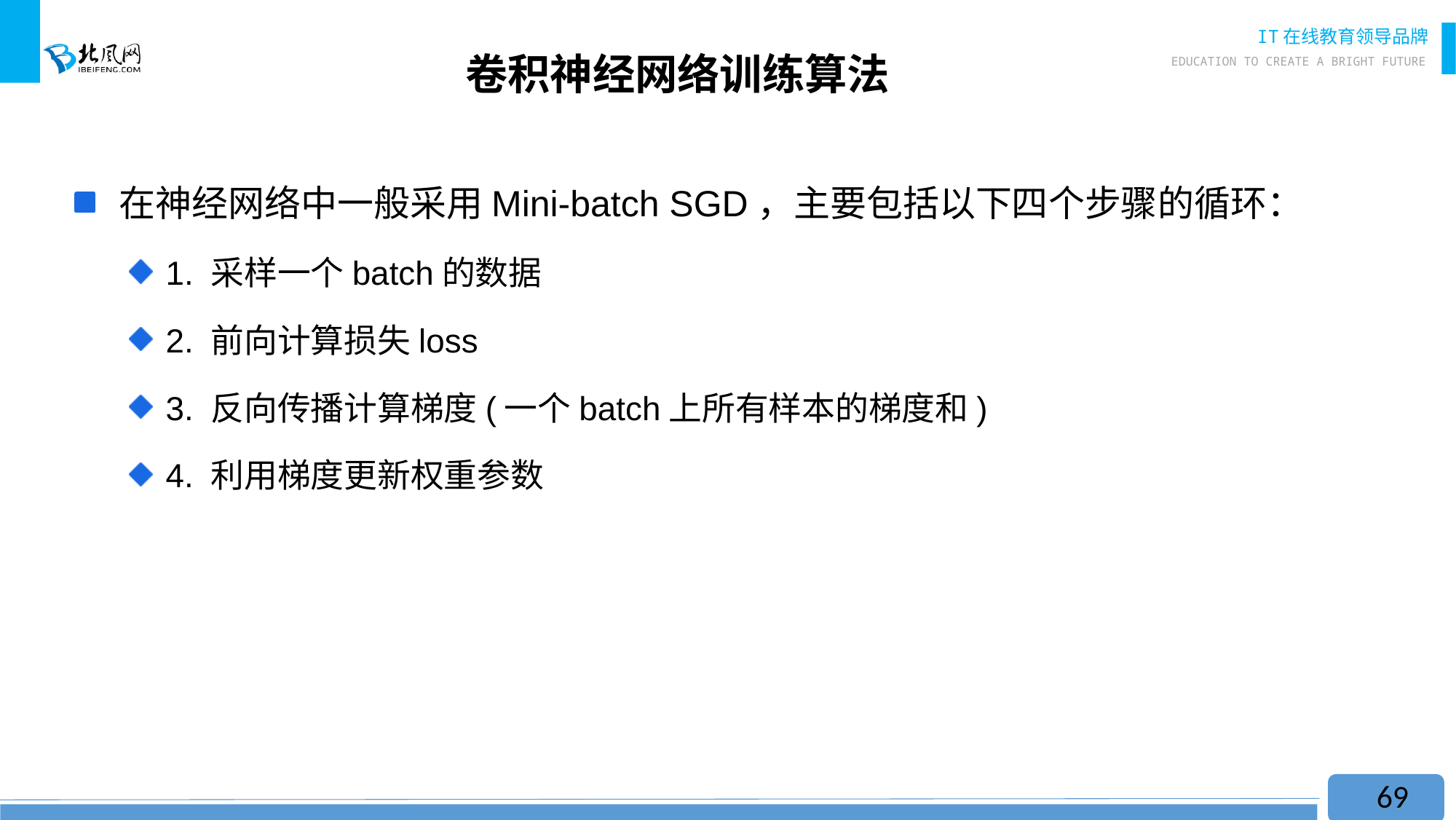

# 卷积神经网络训练算法
 在神经网络中一般采用Mini-batch SGD，主要包括以下四个步骤的循环：
 1. 采样一个batch的数据
 2. 前向计算损失loss
 3. 反向传播计算梯度(一个batch上所有样本的梯度和)
 4. 利用梯度更新权重参数